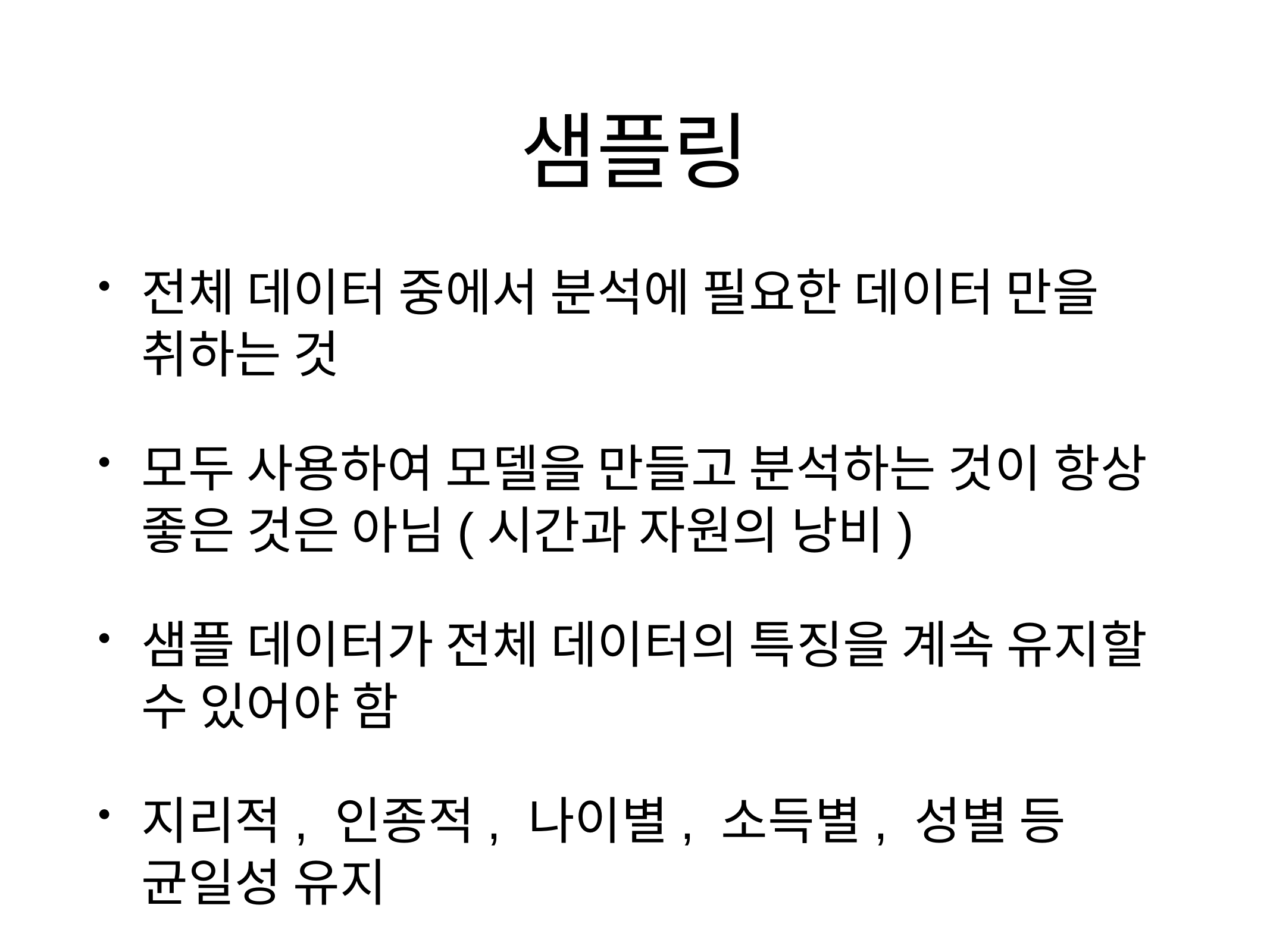

# 샘플링
전체 데이터 중에서 분석에 필요한 데이터 만을 취하는 것
모두 사용하여 모델을 만들고 분석하는 것이 항상 좋은 것은 아님(시간과 자원의 낭비)
샘플 데이터가 전체 데이터의 특징을 계속 유지할 수 있어야 함
지리적, 인종적, 나이별, 소득별, 성별 등 균일성 유지
148